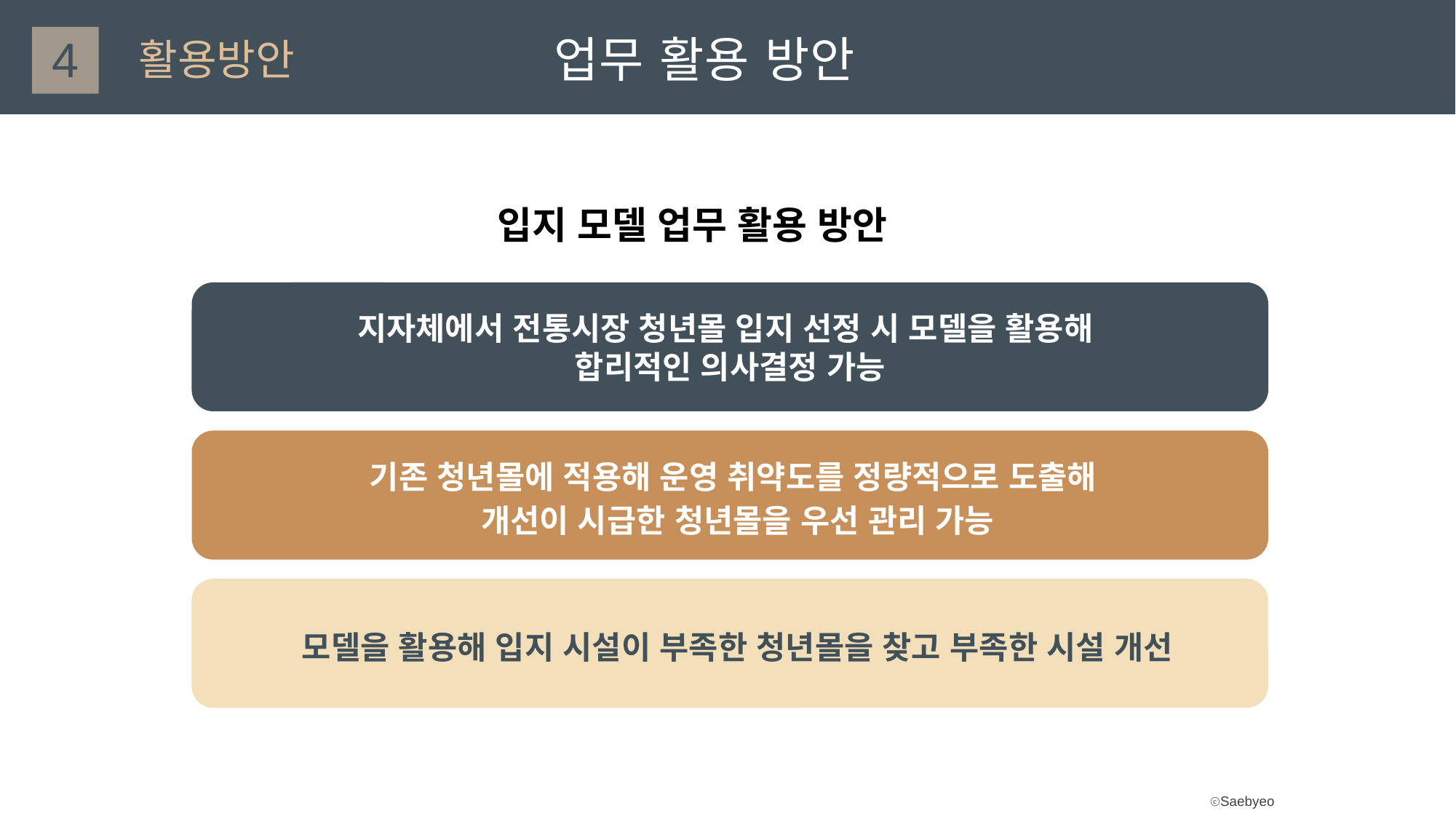

4

활용방안
업무 활용 방안
입지 모델 업무 활용 방안
지자체에서 전통시장 청년몰 입지 선정 시 모델을 활용해
합리적인 의사결정 가능

기존 청년몰에 적용해 운영 취약도를 정량적으로 도출해
개선이 시급한 청년몰을 우선 관리 가능
모델을 활용해 입지 시설이 부족한 청년몰을 찾고 부족한 시설 개선